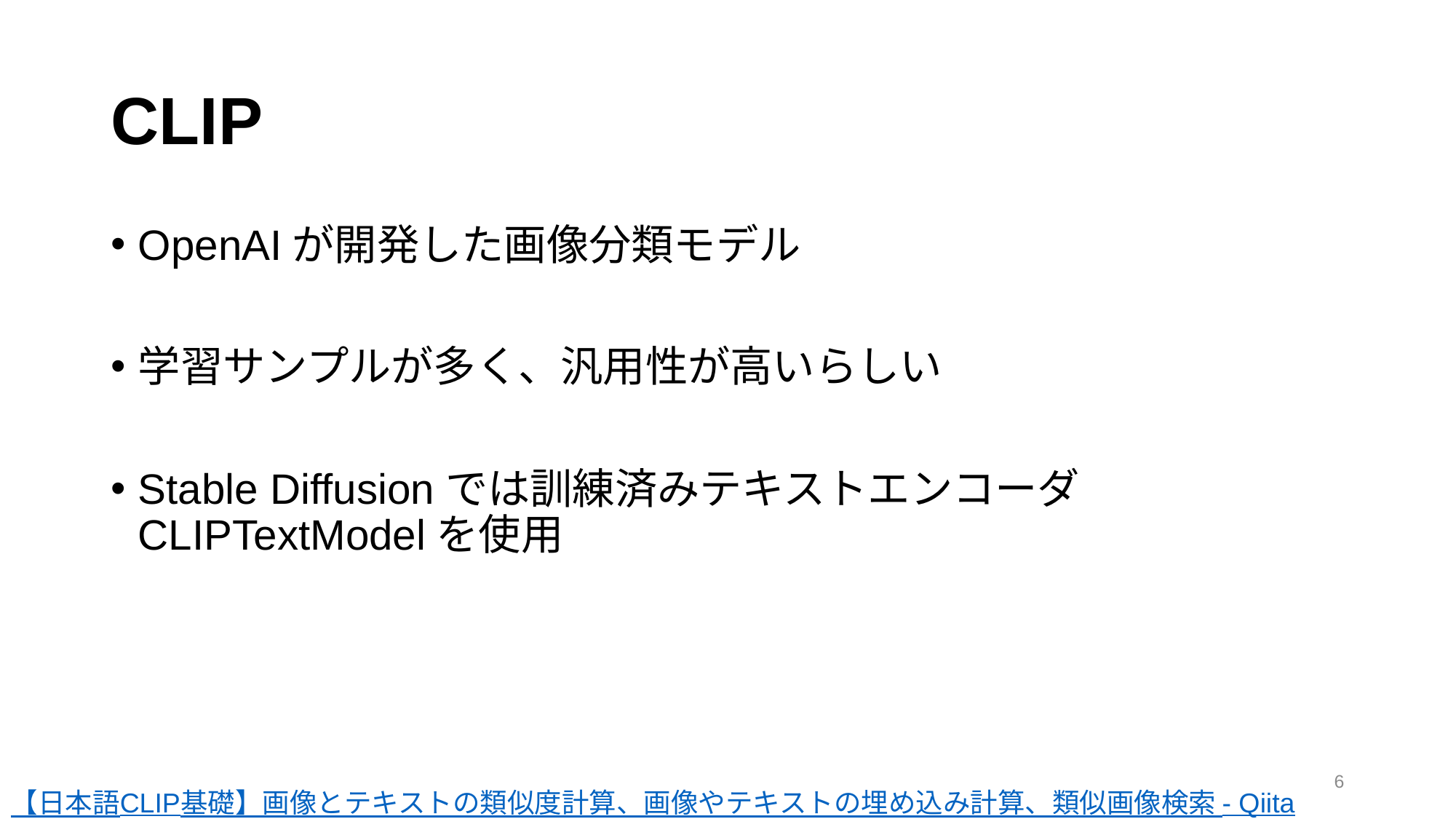

# CLIP
OpenAIが開発した画像分類モデル

学習サンプルが多く、汎用性が高いらしい

Stable Diffusionでは訓練済みテキストエンコーダCLIPTextModelを使用
6
【日本語CLIP基礎】画像とテキストの類似度計算、画像やテキストの埋め込み計算、類似画像検索 - Qiita